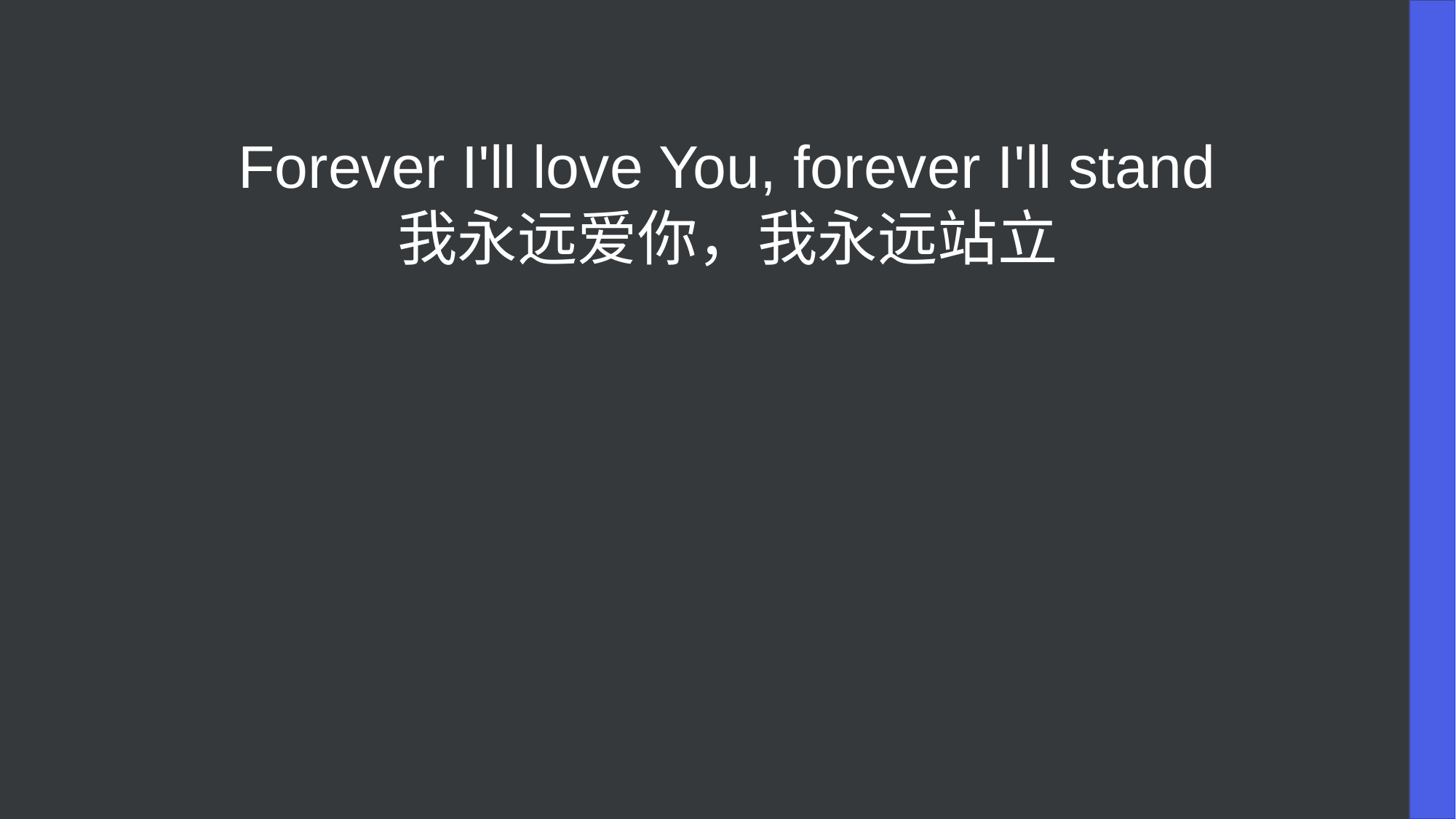

Forever I'll love You, forever I'll stand
我永远爱你，我永远站立